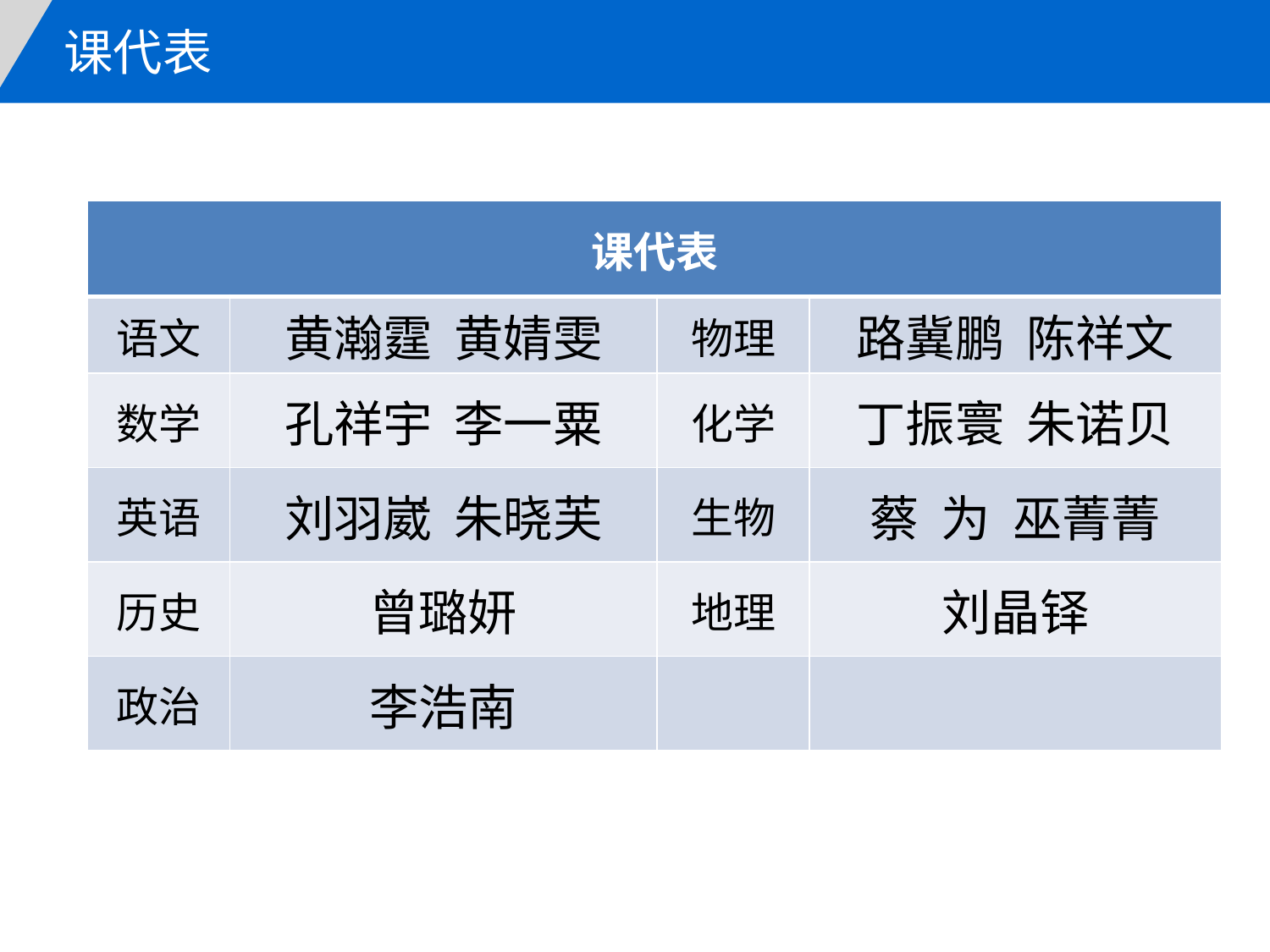

课代表
| 课代表 |  |  |  |
| --- | --- | --- | --- |
| 语文 | 黄瀚霆 黄婧雯 | 物理 | 路冀鹏 陈祥文 |
| 数学 | 孔祥宇 李一粟 | 化学 | 丁振寰 朱诺贝 |
| 英语 | 刘羽崴 朱晓芙 | 生物 | 蔡 为 巫菁菁 |
| 历史 | 曾璐妍 | 地理 | 刘晶铎 |
| 政治 | 李浩南 |  |  |